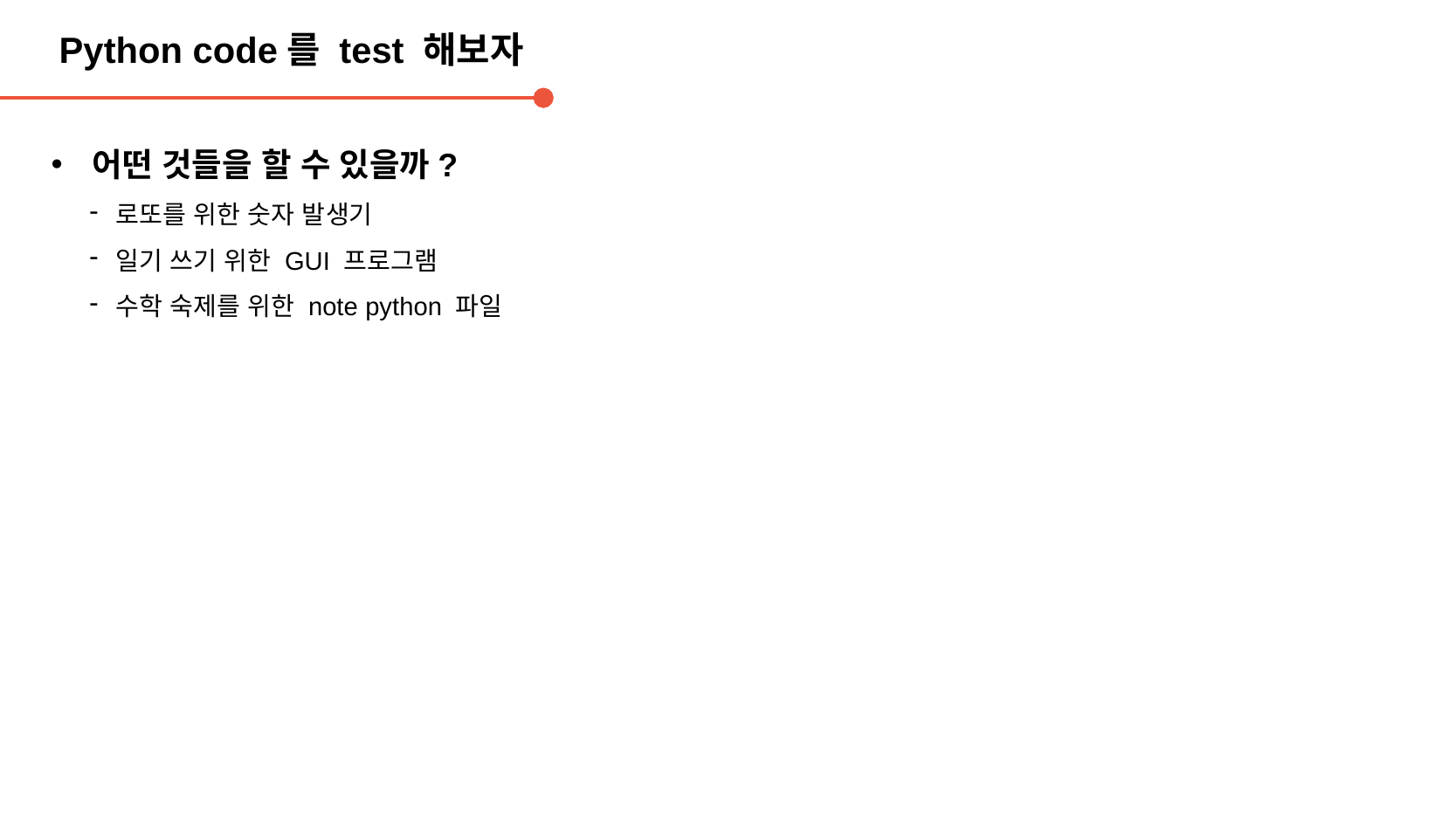

Python code를 test 해보자
어떤 것들을 할 수 있을까?
로또를 위한 숫자 발생기
일기 쓰기 위한 GUI 프로그램
수학 숙제를 위한 note python 파일